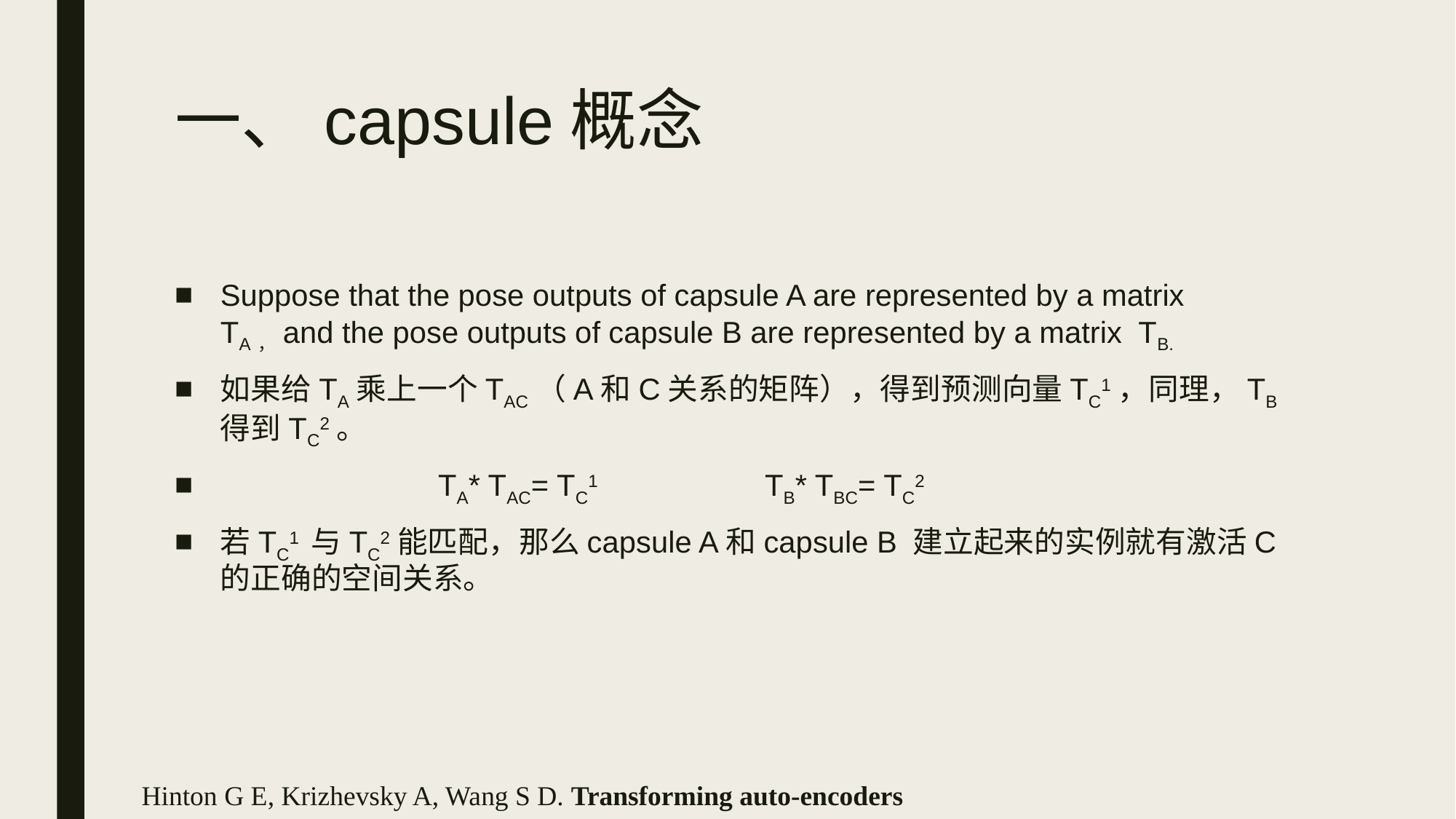

一、capsule概念
Suppose that the pose outputs of capsule A are represented by a matrix  TA，and the pose outputs of capsule B are represented by a matrix  TB.
如果给TA乘上一个TAC（A和C关系的矩阵），得到预测向量TC1，同理，TB得到TC2。
                          TA* TAC= TC1                    TB* TBC= TC2
若TC1 与TC2能匹配，那么capsule A和capsule B 建立起来的实例就有激活C的正确的空间关系。
      Hinton G E, Krizhevsky A, Wang S D. Transforming auto-encoders